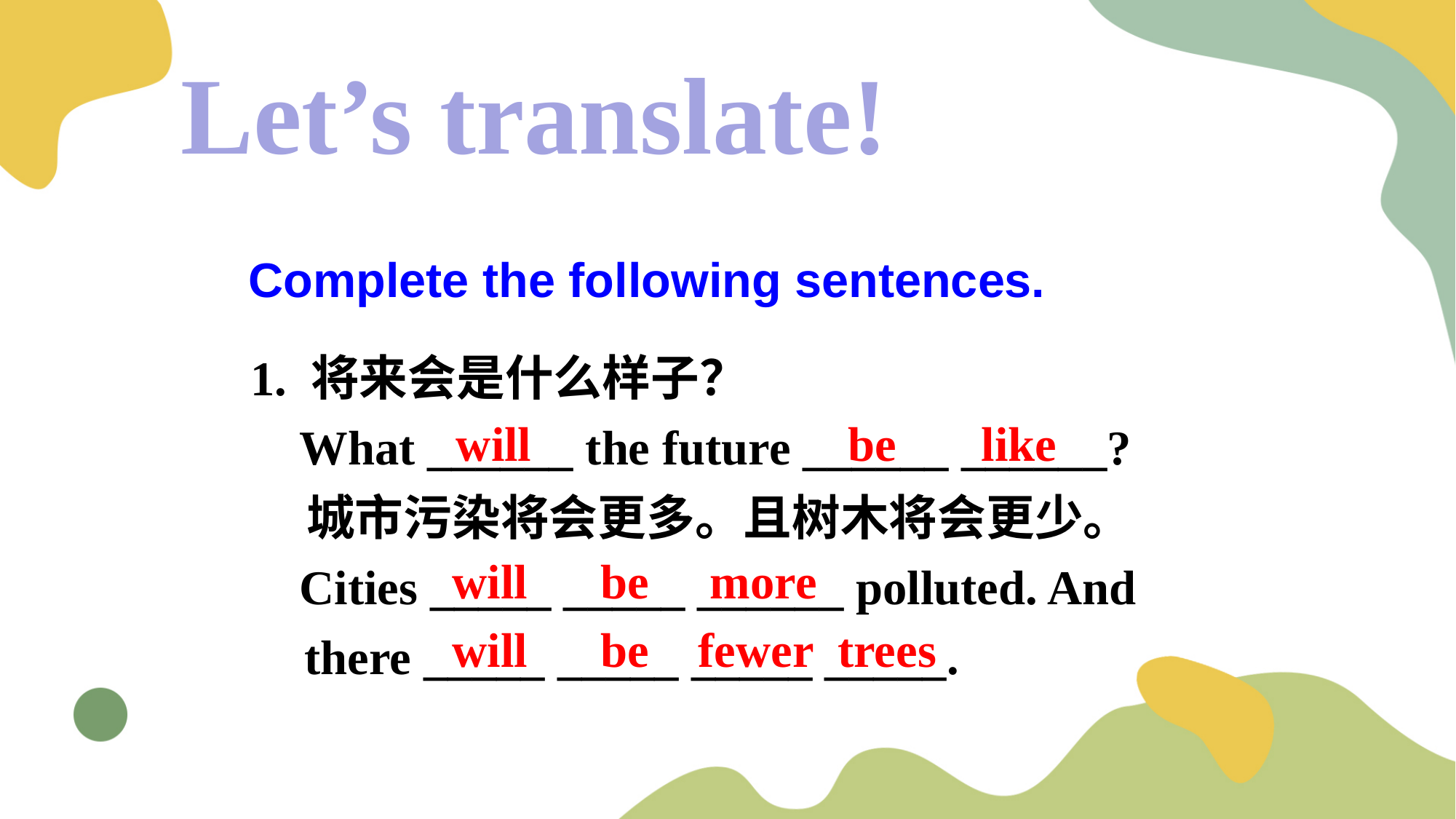

Let’s translate!
Complete the following sentences.
1. 将来会是什么样子？
    What ______ the future ______ ______?
    城市污染将会更多。且树木将会更少。
    Cities _____ _____ ______ polluted. And there _____ _____ _____ _____.
 will                          be       like
will      be     more
will      be    fewer  trees